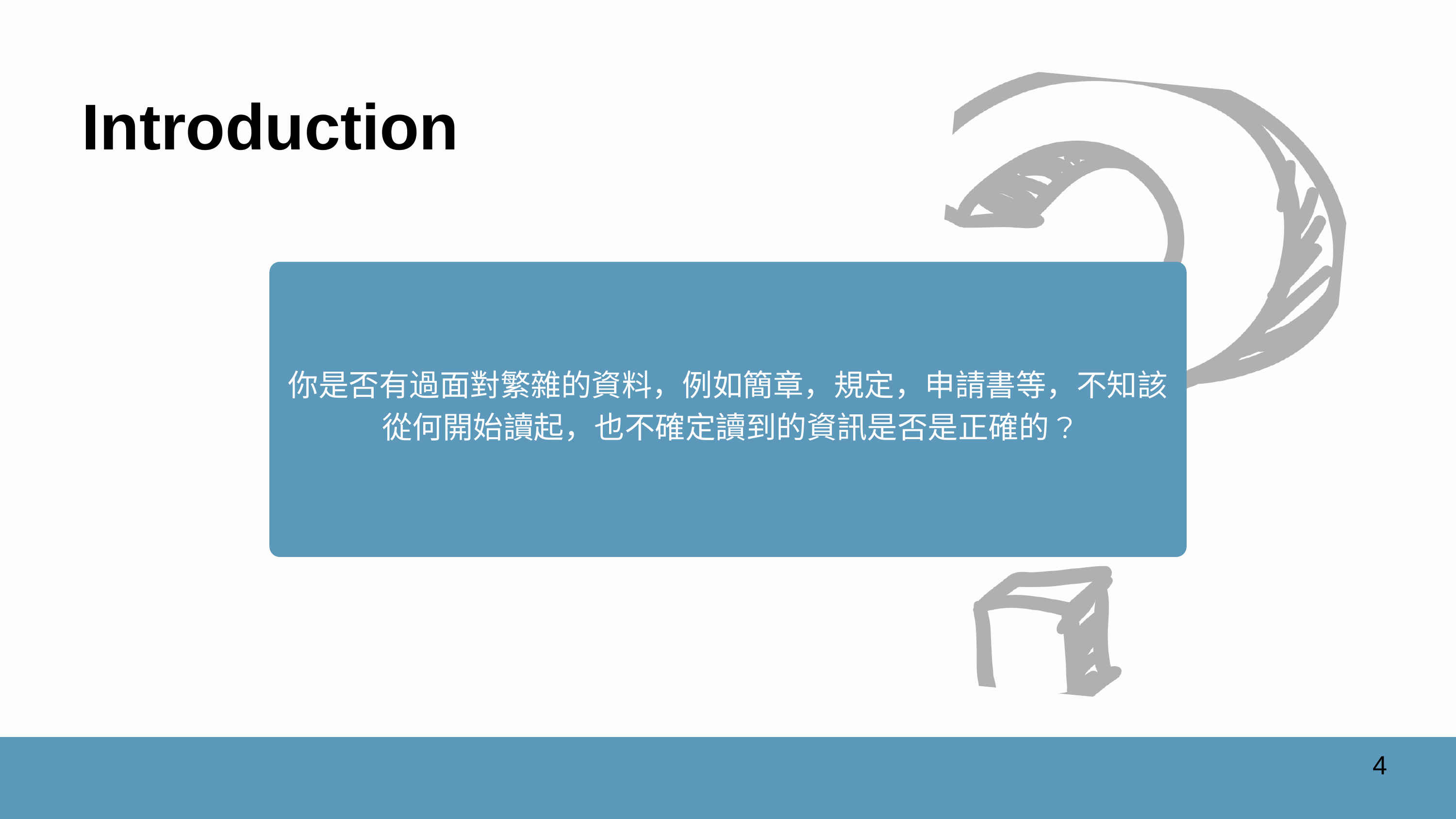

Introduction

你是否有過面對繁雜的資料，例如簡章，規定，申請書等，不知該從何開始讀起，也不確定讀到的資訊是否是正確的?

4